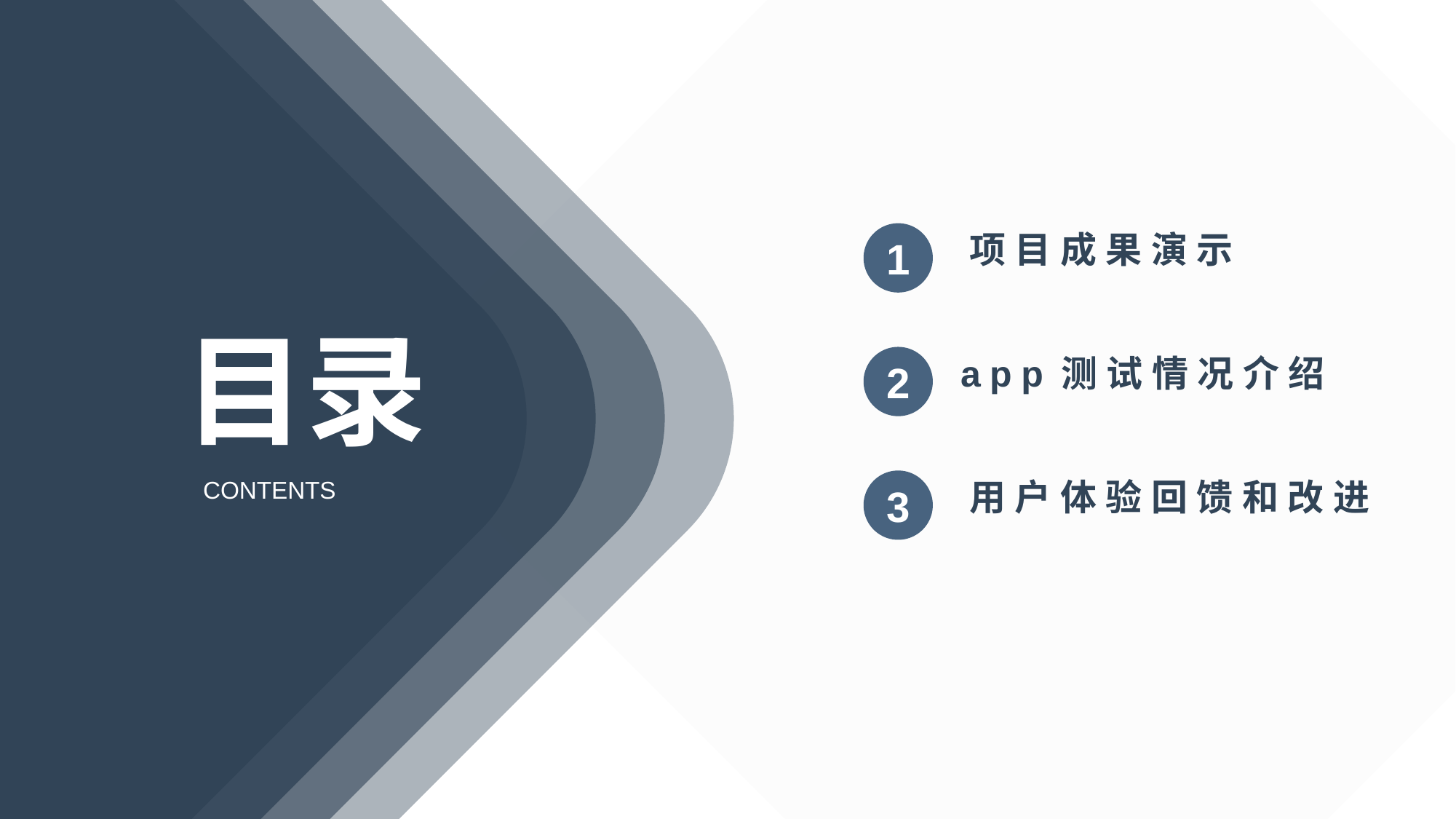

项目成果演示
1
目录
CONTENTS
app测试情况介绍
2
用户体验回馈和改进
3